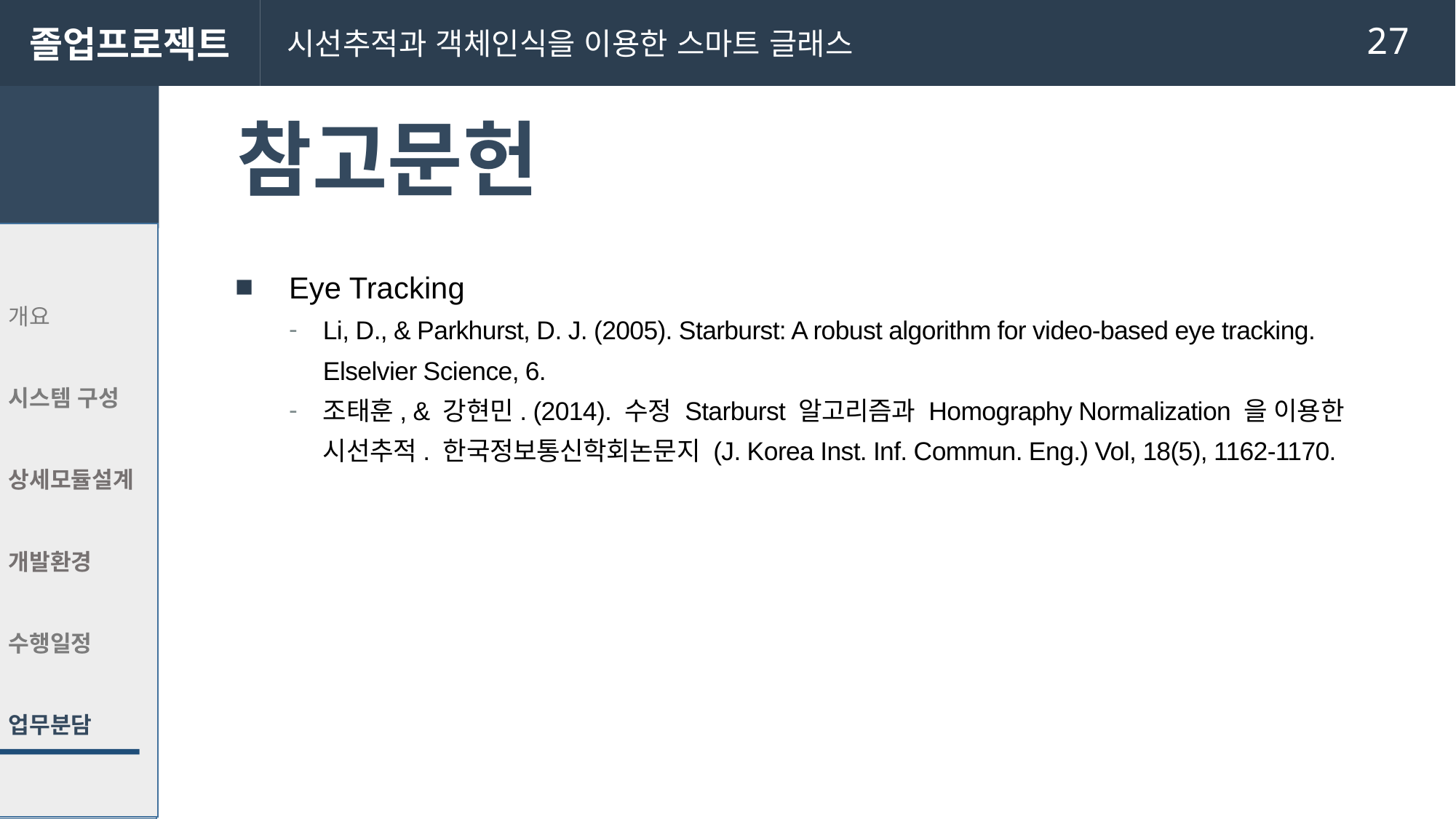

졸업프로젝트
 시선추적과 객체인식을 이용한 스마트 글래스
# 참고문헌
개요

시스템 구성

상세모듈설계

개발환경

수행일정

업무분담
개요

시나리오

시스템 구성

상세모듈설계

개발환경

수행일정

업무분담
개요

시나리오

시스템 구성

상세모듈설계

개발환경

수행일정

업무분담
Eye Tracking
Li, D., & Parkhurst, D. J. (2005). Starburst: A robust algorithm for video-based eye tracking.
Elselvier Science, 6.
조태훈, & 강현민. (2014). 수정 Starburst 알고리즘과 Homography Normalization 을 이용한 시선추적. 한국정보통신학회논문지 (J. Korea Inst. Inf. Commun. Eng.) Vol, 18(5), 1162-1170.